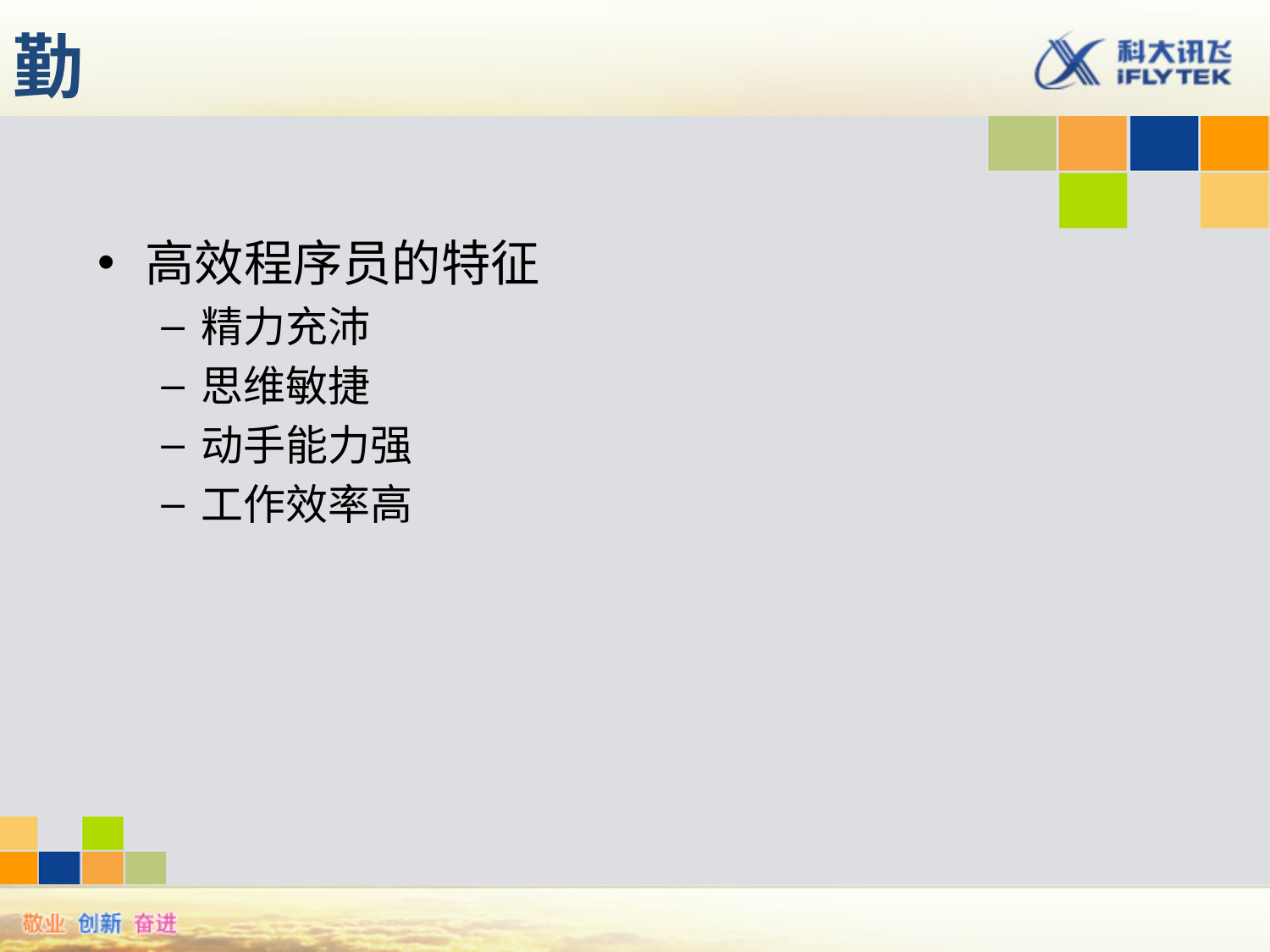

# 勤
高效程序员的特征
精力充沛
思维敏捷
动手能力强
工作效率高